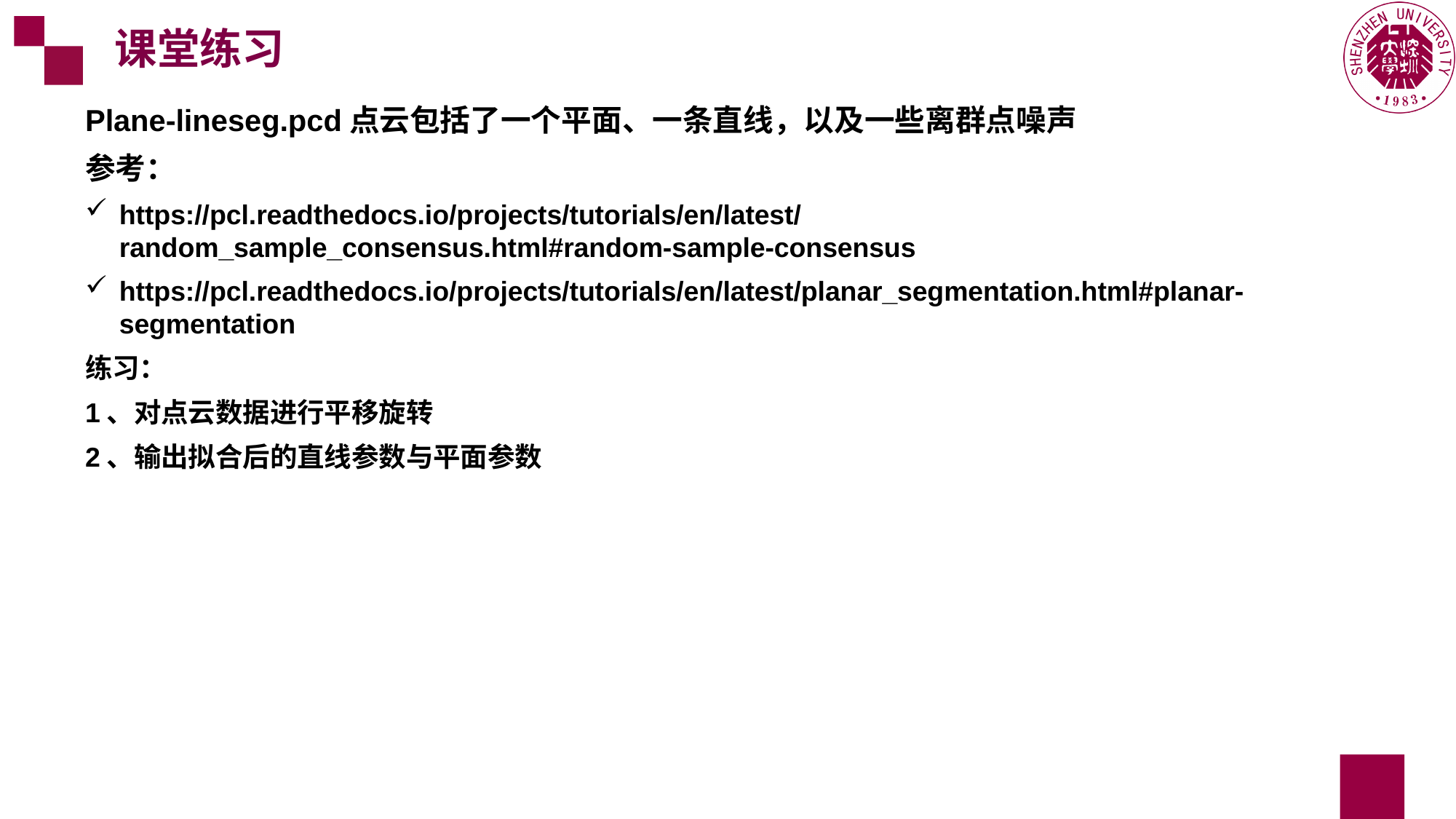

课堂练习
Plane-lineseg.pcd点云包括了一个平面、一条直线，以及一些离群点噪声
参考：
https://pcl.readthedocs.io/projects/tutorials/en/latest/random_sample_consensus.html#random-sample-consensus
https://pcl.readthedocs.io/projects/tutorials/en/latest/planar_segmentation.html#planar-segmentation
练习：
1、对点云数据进行平移旋转
2、输出拟合后的直线参数与平面参数
31